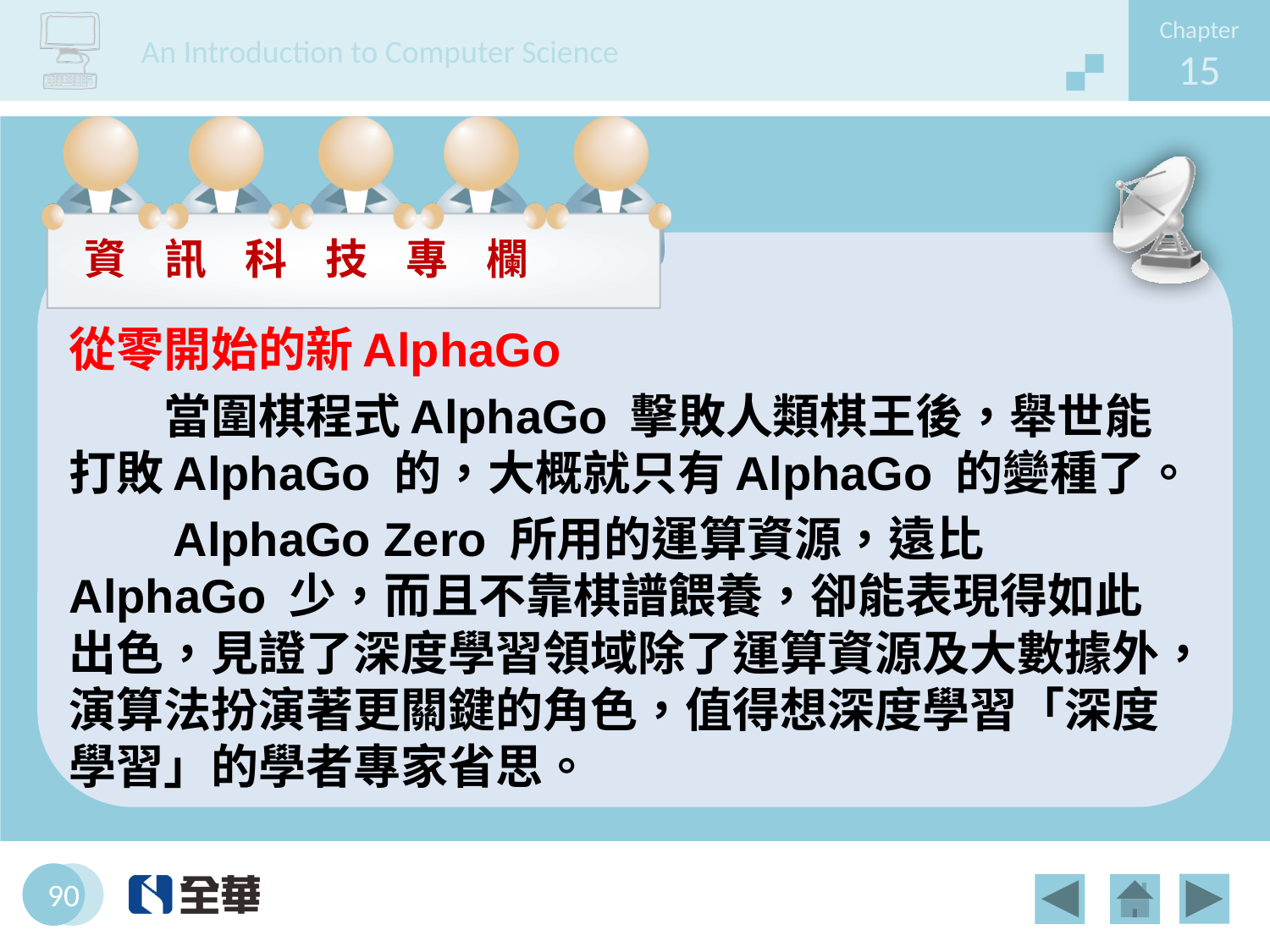

從零開始的新AlphaGo
　　當圍棋程式AlphaGo 擊敗人類棋王後，舉世能打敗AlphaGo 的，大概就只有AlphaGo 的變種了。
　　AlphaGo Zero 所用的運算資源，遠比AlphaGo 少，而且不靠棋譜餵養，卻能表現得如此出色，見證了深度學習領域除了運算資源及大數據外，演算法扮演著更關鍵的角色，值得想深度學習「深度學習」的學者專家省思。